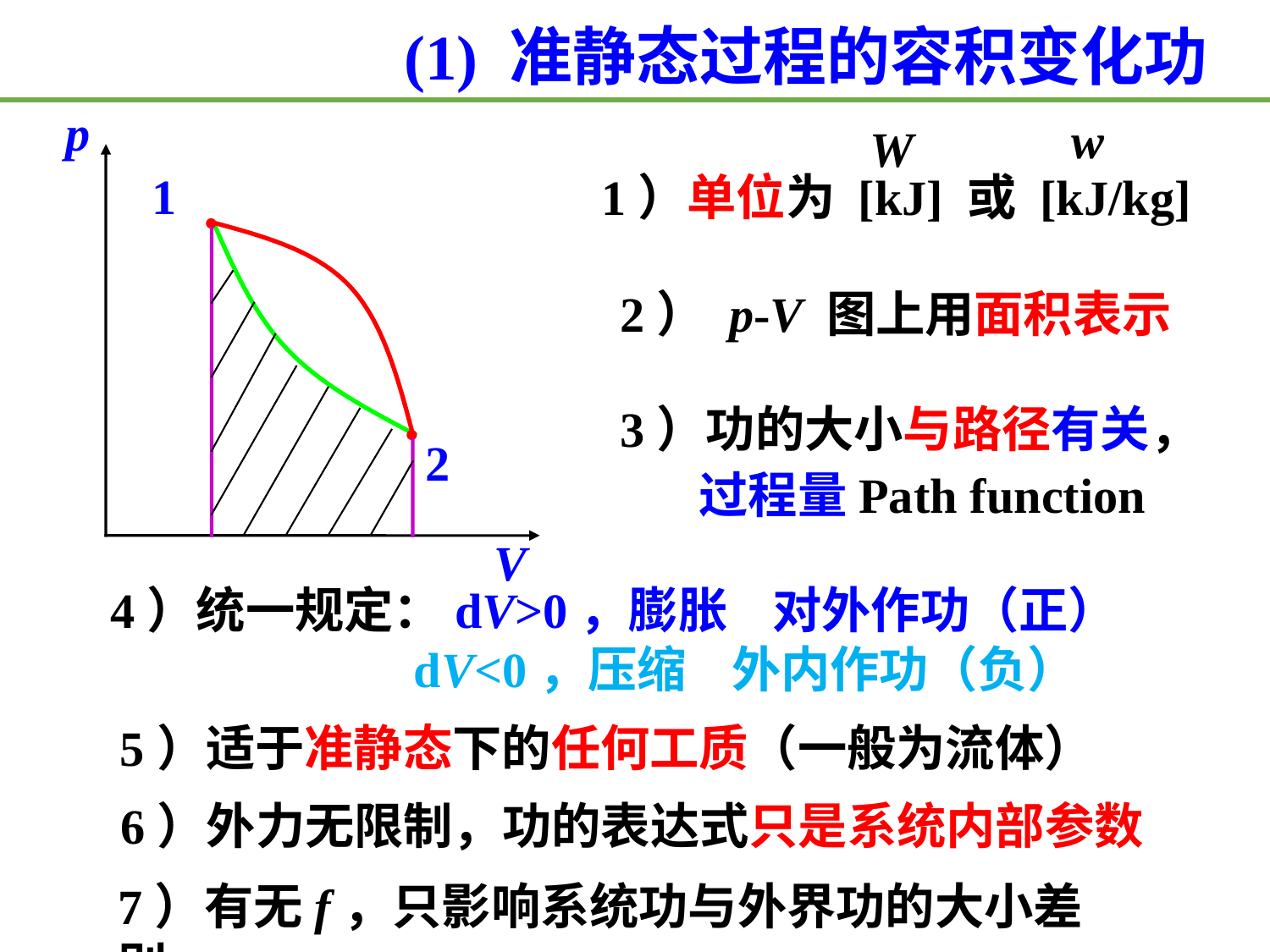

(1) 准静态过程的容积变化功
p
w
W
1）单位为 [kJ] 或 [kJ/kg]

.
1

2） p-V 图上用面积表示

.

3）功的大小与路径有关，
      过程量Path function

2

V

4）统一规定：dV>0，膨胀    对外作功（正）
                          dV<0，压缩    外内作功（负）
5）适于准静态下的任何工质（一般为流体）
6）外力无限制，功的表达式只是系统内部参数
7）有无f，只影响系统功与外界功的大小差别